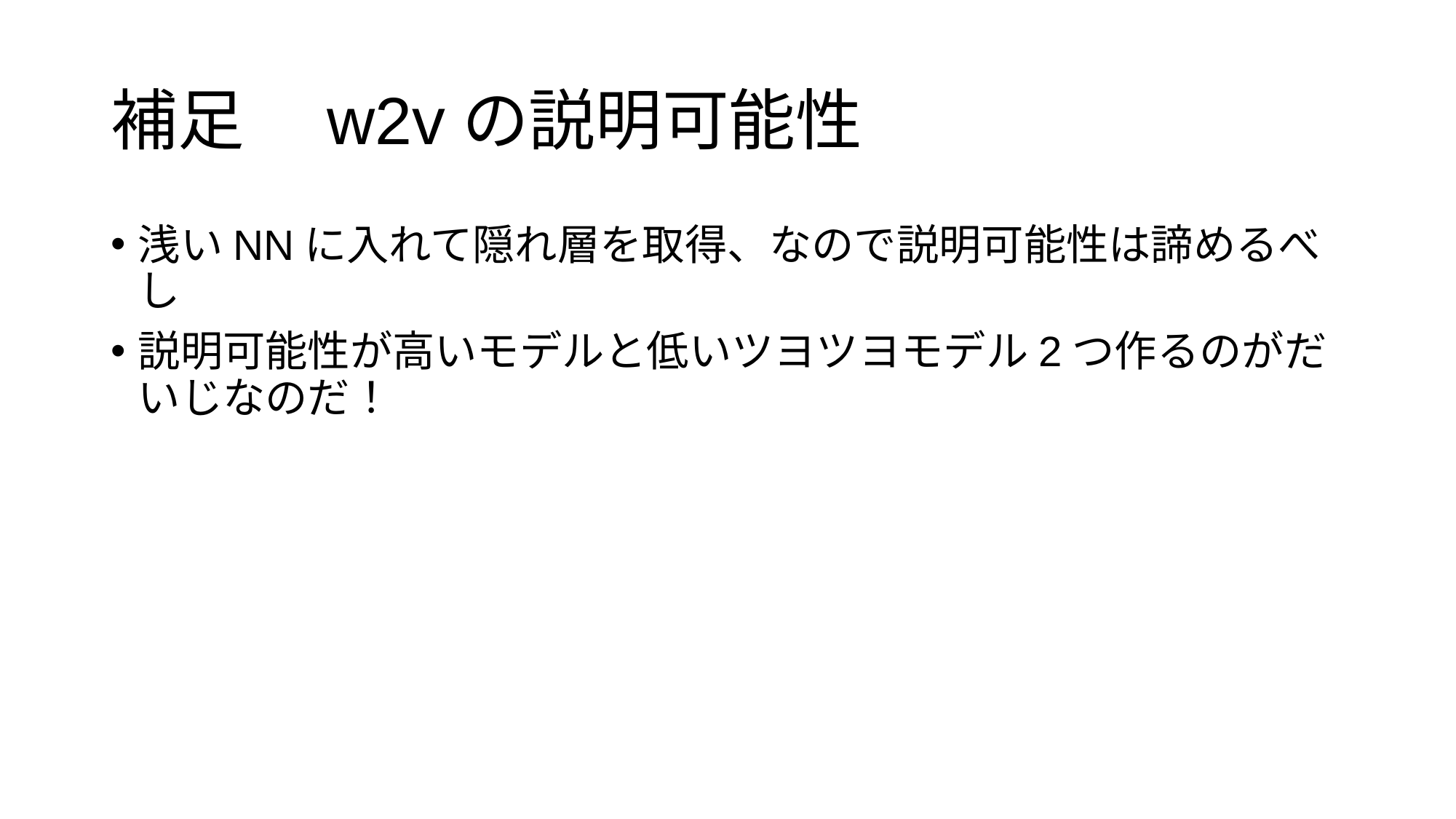

# 補足　w2vの説明可能性
浅いNNに入れて隠れ層を取得、なので説明可能性は諦めるべし
説明可能性が高いモデルと低いツヨツヨモデル2つ作るのがだいじなのだ！